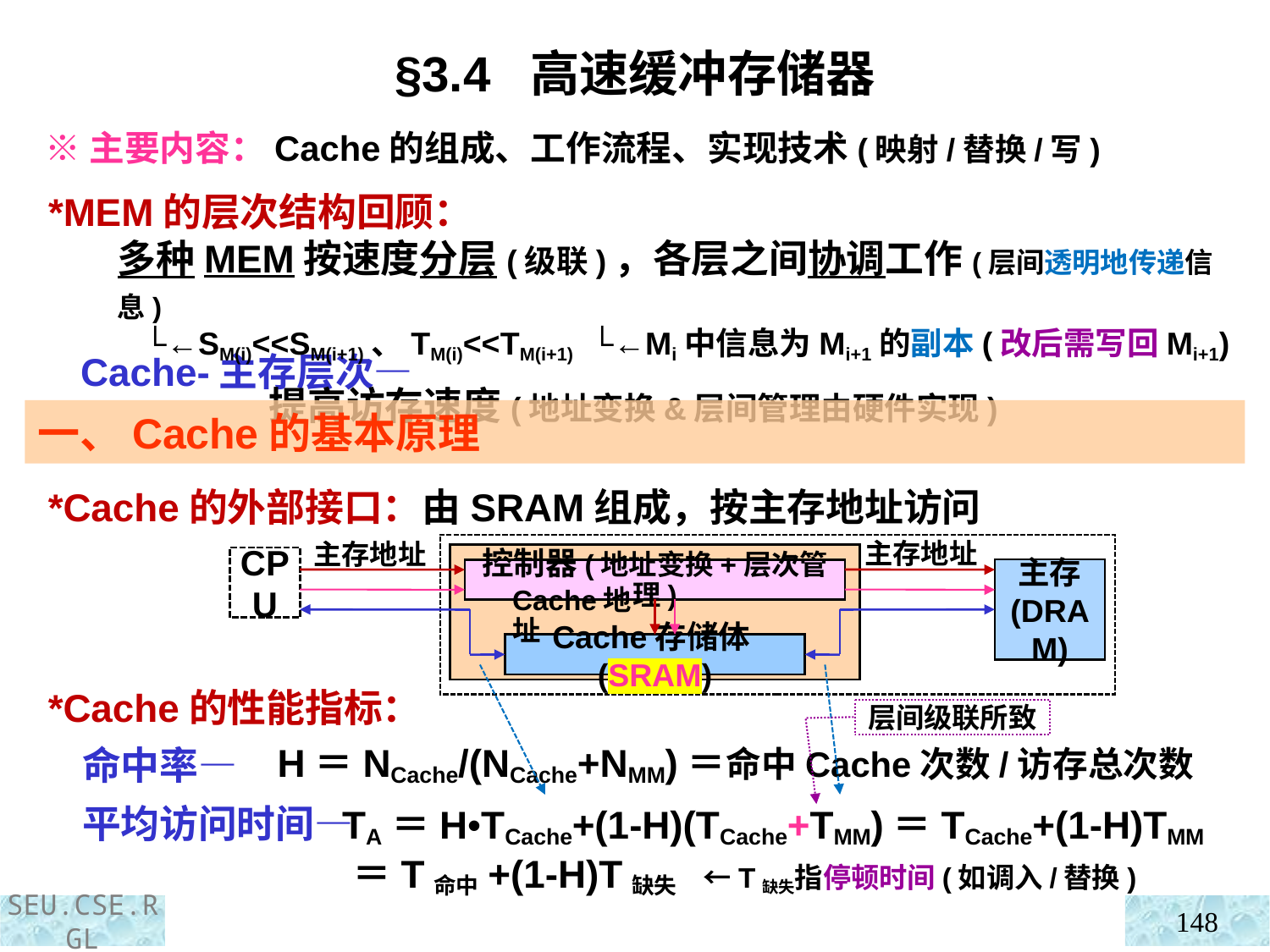

§3.4  高速缓冲存储器
 ※主要内容：Cache的组成、工作流程、实现技术(映射/替换/写)
 *MEM的层次结构回顾：

    Cache-主存层次—

多种MEM按速度分层(级联)，各层之间协调工作(层间透明地传递信息)
   └←SM(i)<<SM(i+1)、TM(i)<<TM(i+1)  └←Mi中信息为Mi+1的副本(改后需写回Mi+1)
                提高访存速度(地址变换&层间管理由硬件实现)
一、Cache的基本原理
 *Cache的外部接口：

 *Cache的性能指标：
    命中率—
    平均访问时间—
由SRAM组成，按主存地址访问

主存地址
主存地址
CPU
控制器(地址变换+层次管理)
主存
(DRAM)
Cache地址
Cache存储体(SRAM)

层间级联所致
H＝NCache/(NCache+NMM)＝命中Cache次数/访存总次数
      TA＝H•TCache+(1-H)(TCache+TMM)＝TCache+(1-H)TMM
        ＝T命中+(1-H)T缺失   ←T缺失指停顿时间(如调入/替换)
148